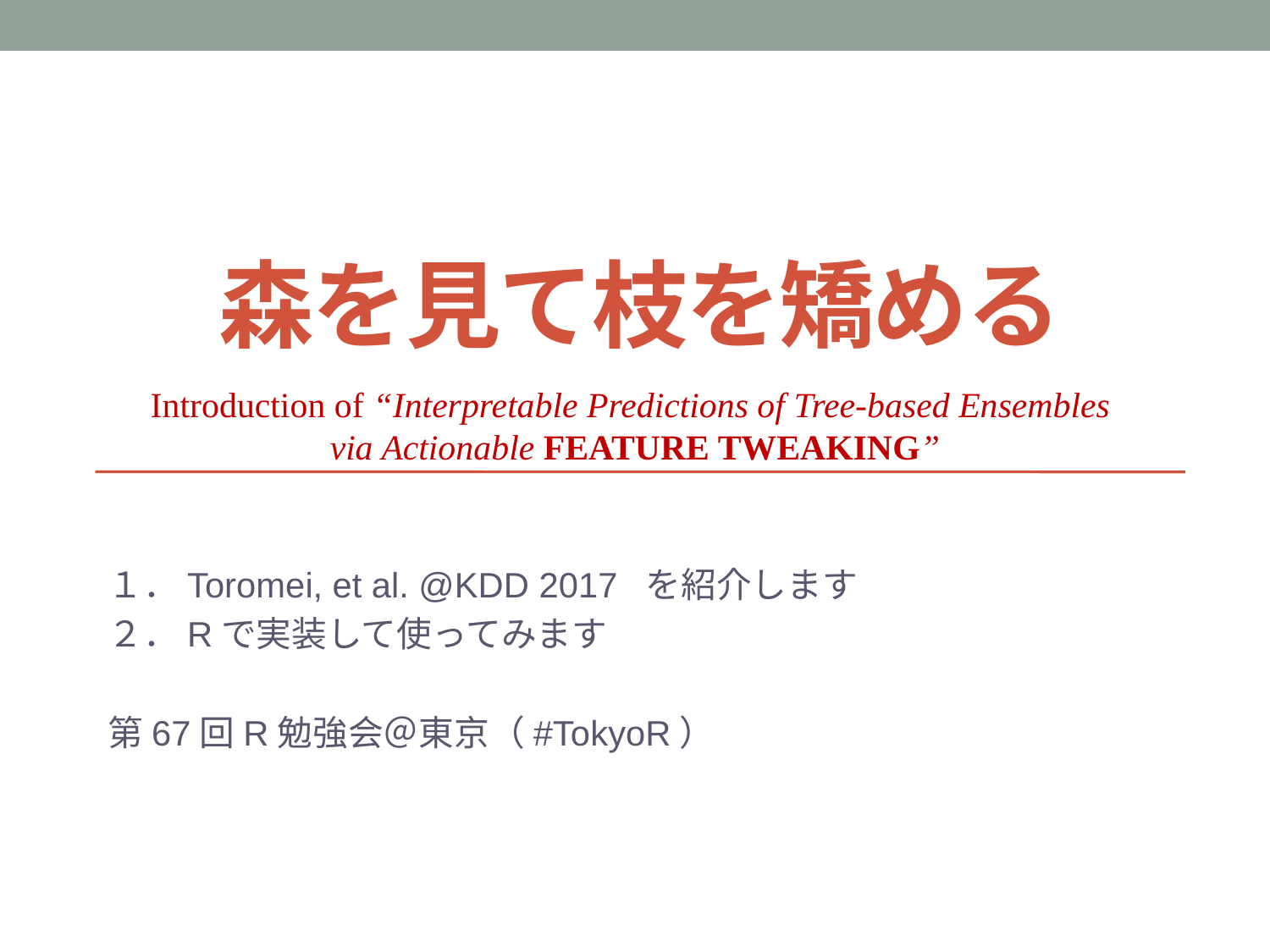

# 森を見て枝を矯める
Introduction of “Interpretable Predictions of Tree-based Ensembles
via Actionable FEATURE TWEAKING”
１．Toromei, et al. @KDD 2017  を紹介します
２．Rで実装して使ってみます

第67回R勉強会＠東京（#TokyoR）